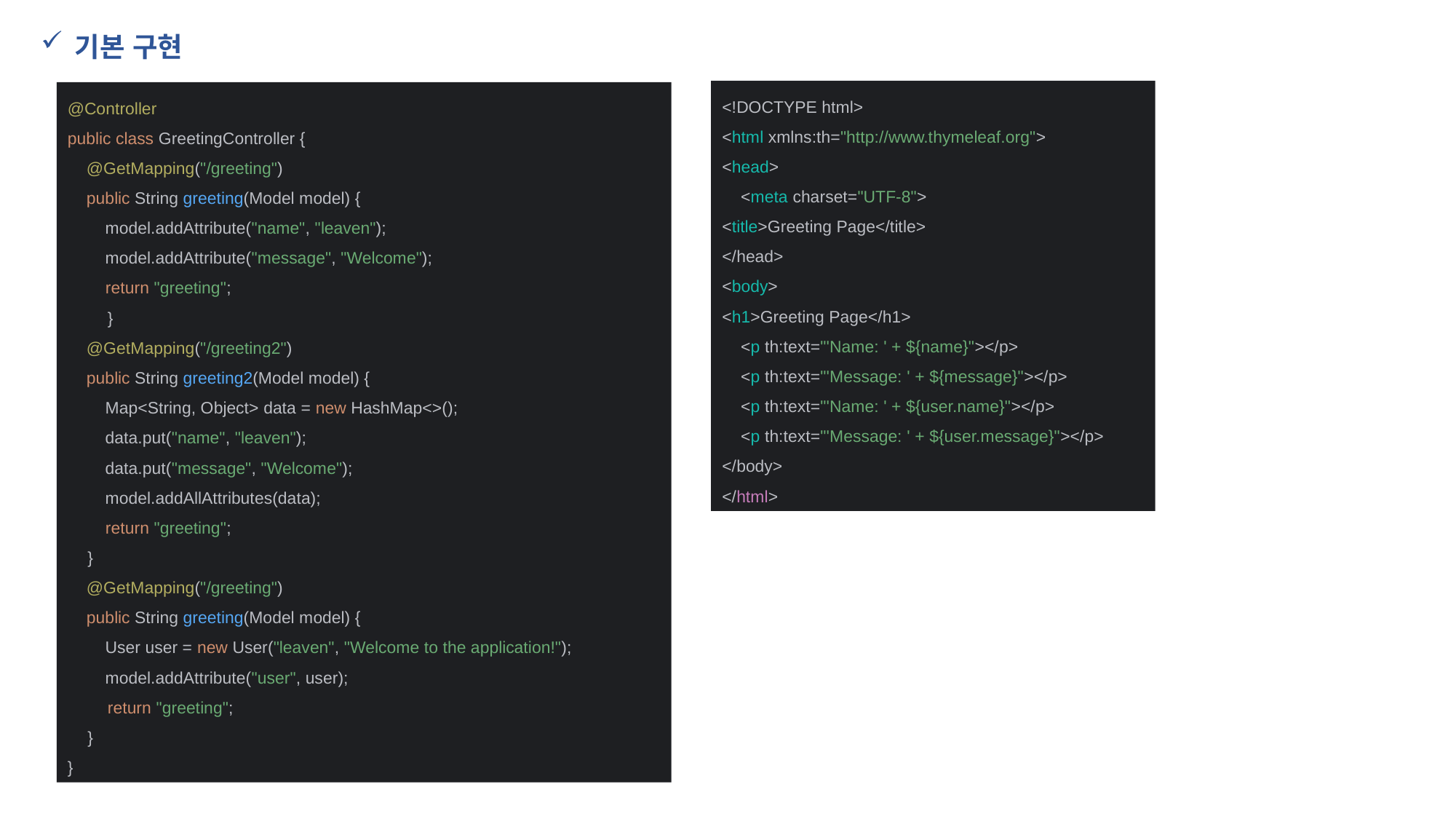

기본 구현
@Controller
public class GreetingController {
    @GetMapping("/greeting")
    public String greeting(Model model) {
        model.addAttribute("name", "leaven");
        model.addAttribute("message", "Welcome");
        return "greeting";
    }
    @GetMapping("/greeting2")
    public String greeting2(Model model) {
        Map<String, Object> data = new HashMap<>();
        data.put("name", "leaven");
        data.put("message", "Welcome");
        model.addAllAttributes(data);
        return "greeting";
  }
    @GetMapping("/greeting")
    public String greeting(Model model) {
        User user = new User("leaven", "Welcome to the application!");
        model.addAttribute("user", user);
    return "greeting";
  }
}
<!DOCTYPE html>
<html xmlns:th="http://www.thymeleaf.org">
<head>
    <meta charset="UTF-8">
<title>Greeting Page</title>
</head>
<body>
<h1>Greeting Page</h1>
    <p th:text="'Name: ' + ${name}"></p>
    <p th:text="'Message: ' + ${message}"></p>
    <p th:text="'Name: ' + ${user.name}"></p>
    <p th:text="'Message: ' + ${user.message}"></p>
</body>
</html>